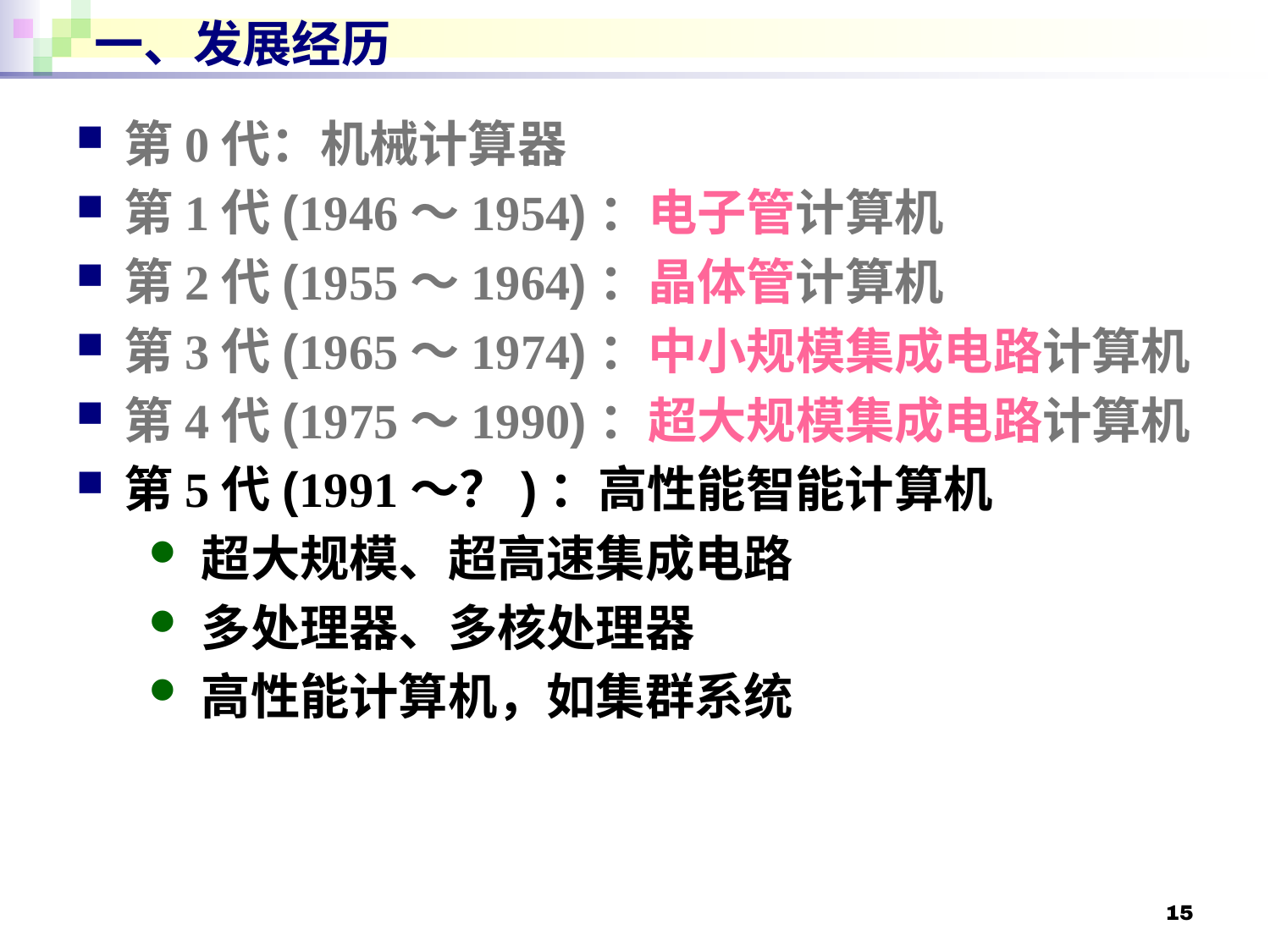

# 一、发展经历
第0代：机械计算器
第1代(1946～1954)：电子管计算机
第2代(1955～1964)：晶体管计算机
第3代(1965～1974)：中小规模集成电路计算机
第4代(1975～1990)：超大规模集成电路计算机
第5代(1991～？)：高性能智能计算机
超大规模、超高速集成电路
多处理器、多核处理器
高性能计算机，如集群系统
15